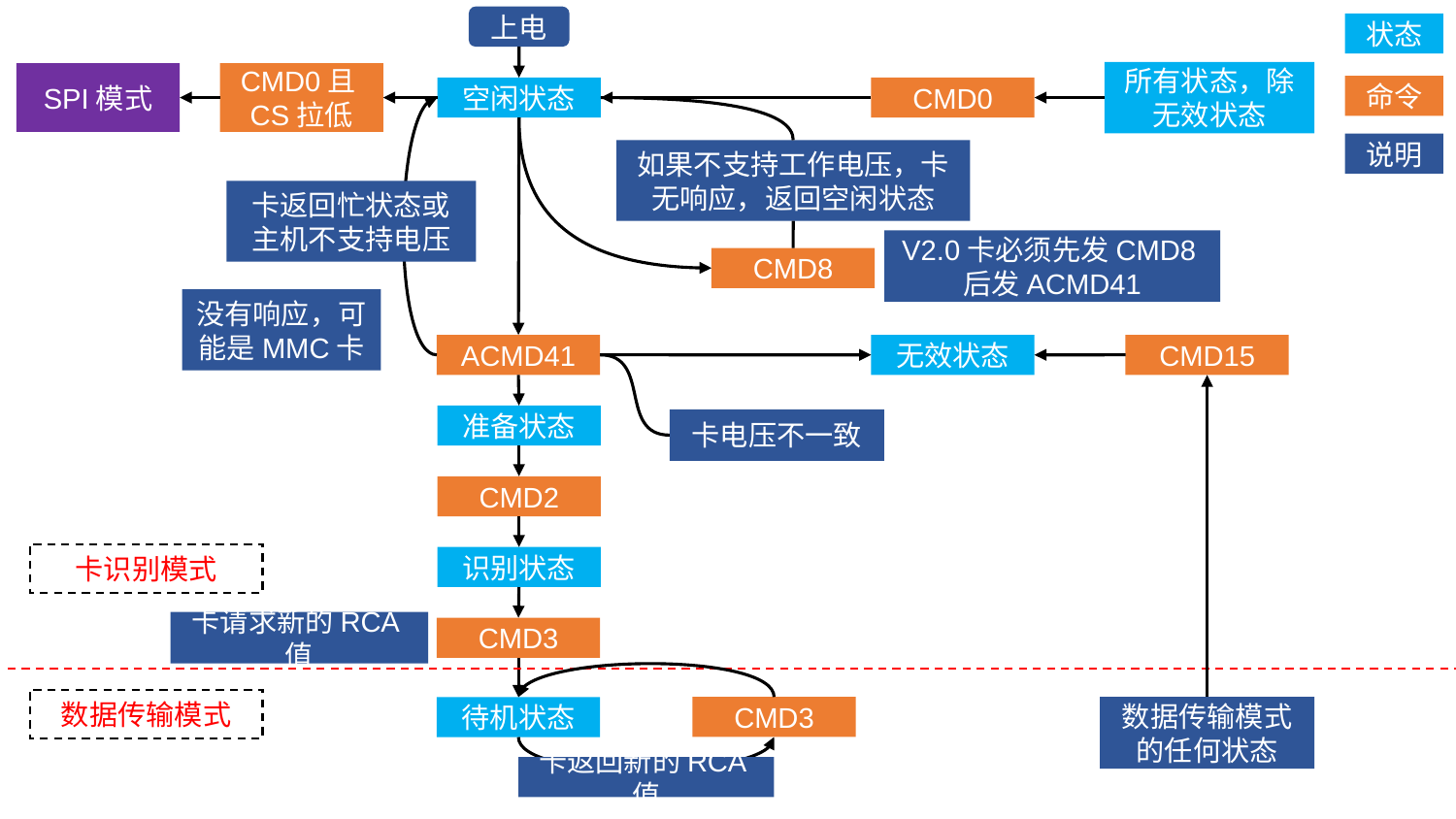

上电
状态
所有状态，除无效状态
SPI模式
CMD0且CS拉低
命令
空闲状态
CMD0
说明
如果不支持工作电压，卡无响应，返回空闲状态
卡返回忙状态或主机不支持电压
V2.0卡必须先发CMD8后发ACMD41
CMD8
没有响应，可能是MMC卡
ACMD41
CMD15
无效状态
准备状态
卡电压不一致
CMD2
卡识别模式
识别状态
卡请求新的RCA值
CMD3
数据传输模式
数据传输模式的任何状态
CMD3
待机状态
卡返回新的RCA值